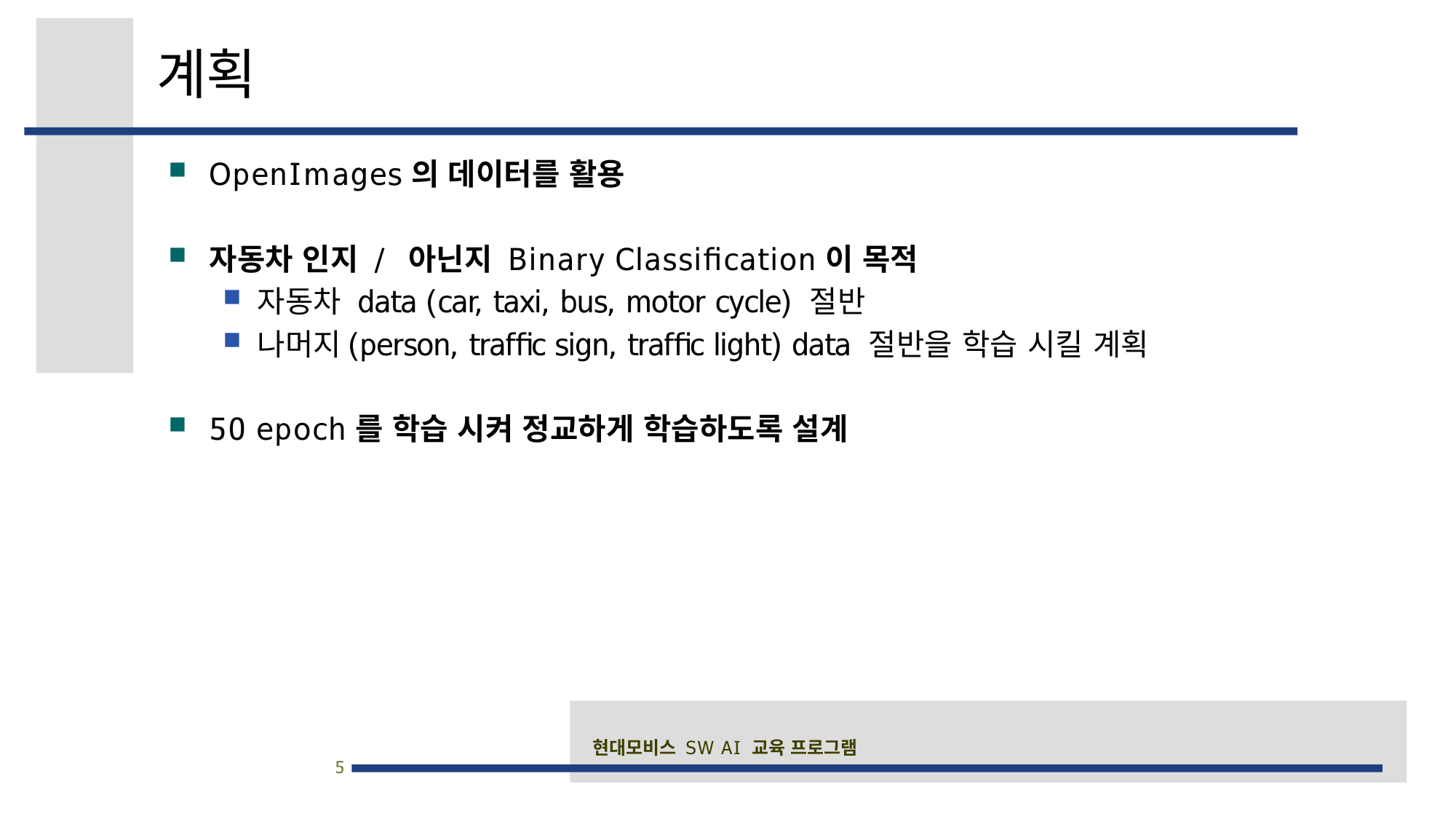

# 계획
OpenImages의 데이터를 활용

자동차 인지 / 아닌지 Binary Classification이 목적
자동차 data (car, taxi, bus, motor cycle) 절반
나머지(person, traffic sign, traffic light) data 절반을 학습 시킬 계획

50 epoch를 학습 시켜 정교하게 학습하도록 설계